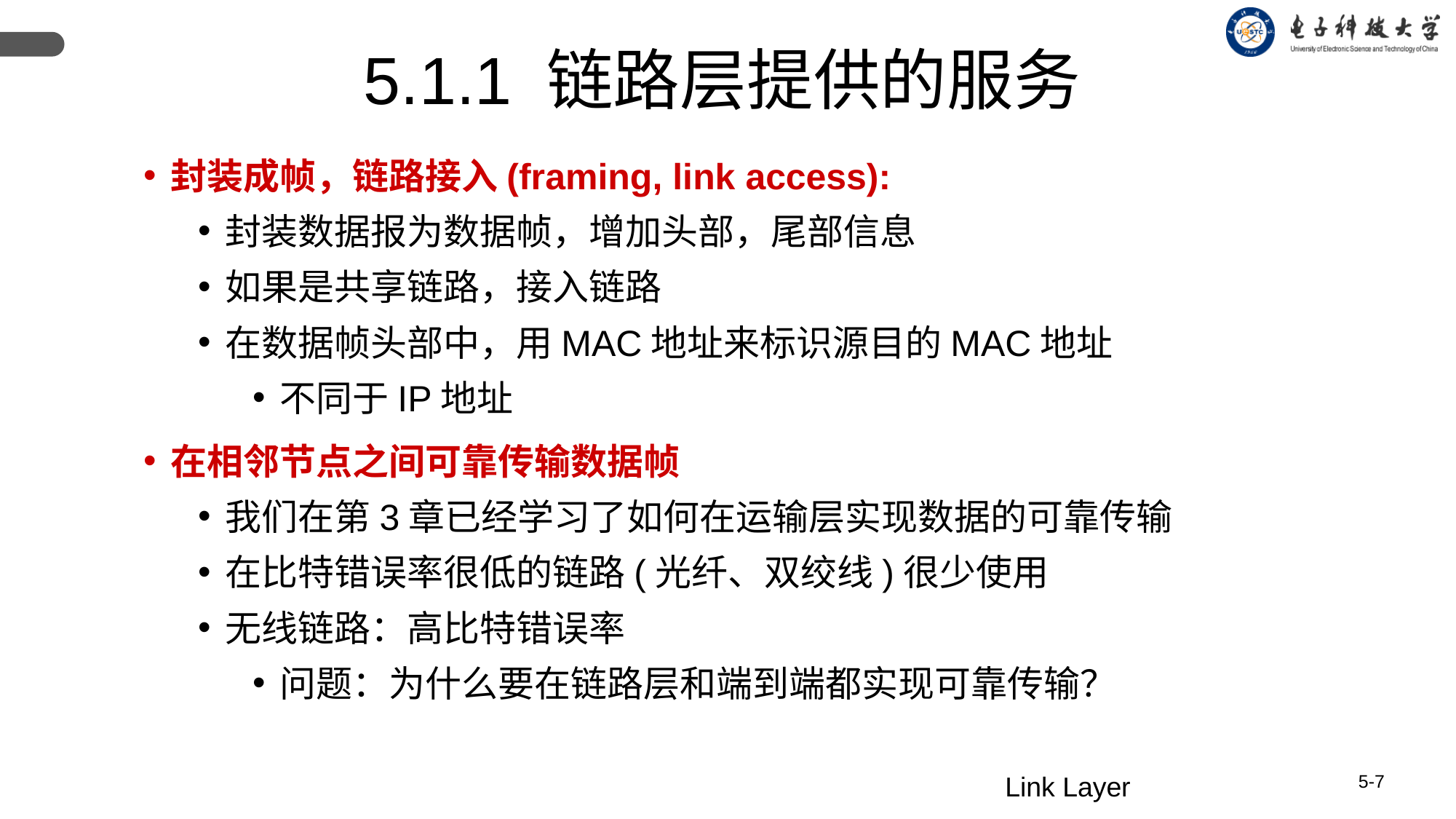

5.1.1 链路层提供的服务
封装成帧，链路接入(framing, link access):
封装数据报为数据帧，增加头部，尾部信息
如果是共享链路，接入链路
在数据帧头部中，用MAC地址来标识源目的MAC地址
不同于IP地址
在相邻节点之间可靠传输数据帧
我们在第3章已经学习了如何在运输层实现数据的可靠传输
在比特错误率很低的链路(光纤、双绞线)很少使用
无线链路：高比特错误率
问题：为什么要在链路层和端到端都实现可靠传输？
Link Layer
5-7